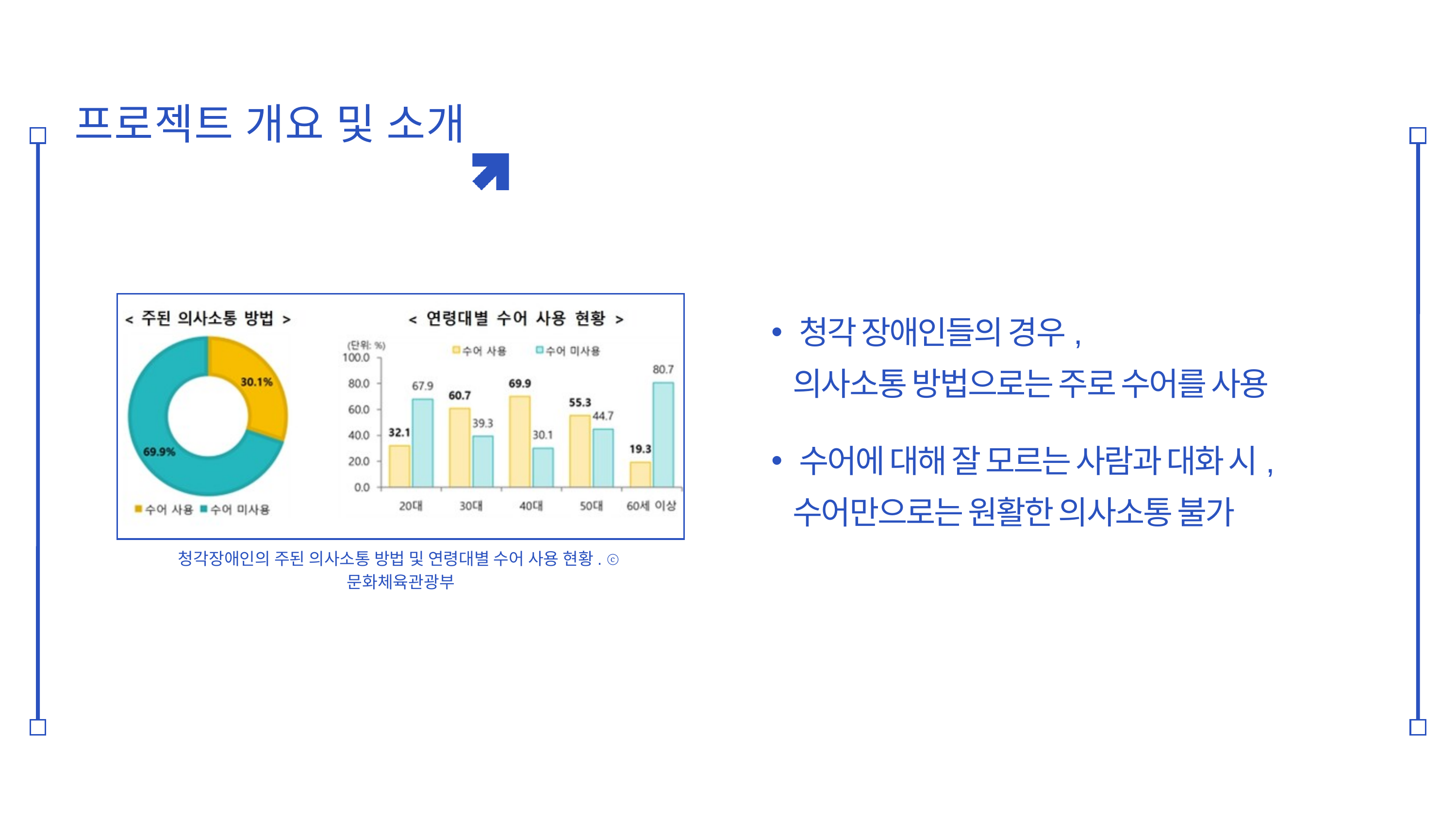

프로젝트 개요 및 소개

청각 장애인들의 경우,
       의사소통 방법으로는 주로 수어를 사용

수어에 대해 잘 모르는 사람과 대화 시,
       수어만으로는 원활한 의사소통 불가
청각장애인의 주된 의사소통 방법 및 연령대별 수어 사용 현황. ⓒ문화체육관광부